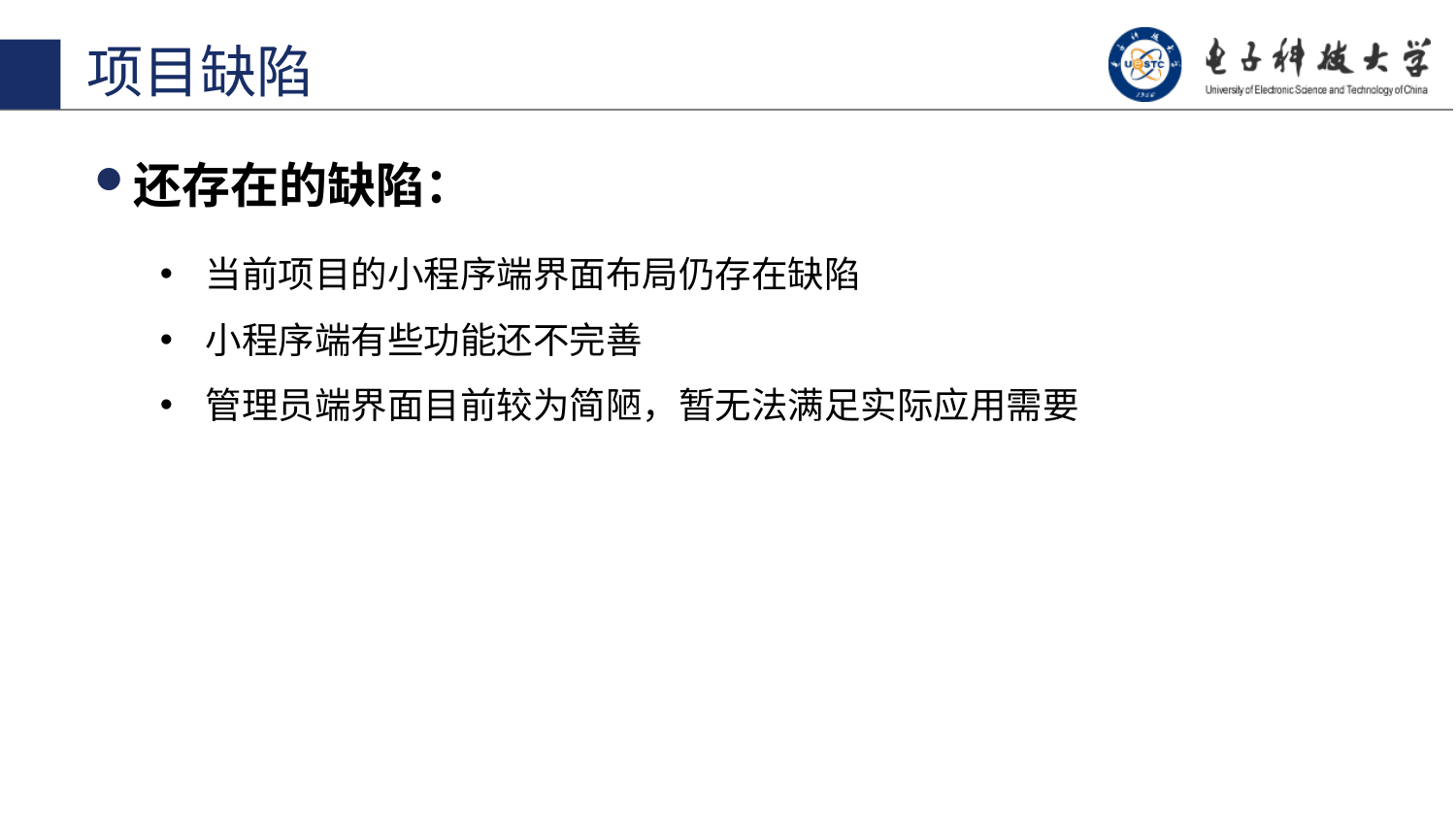

项目缺陷
还存在的缺陷：
当前项目的小程序端界面布局仍存在缺陷
小程序端有些功能还不完善
管理员端界面目前较为简陋，暂无法满足实际应用需要
28